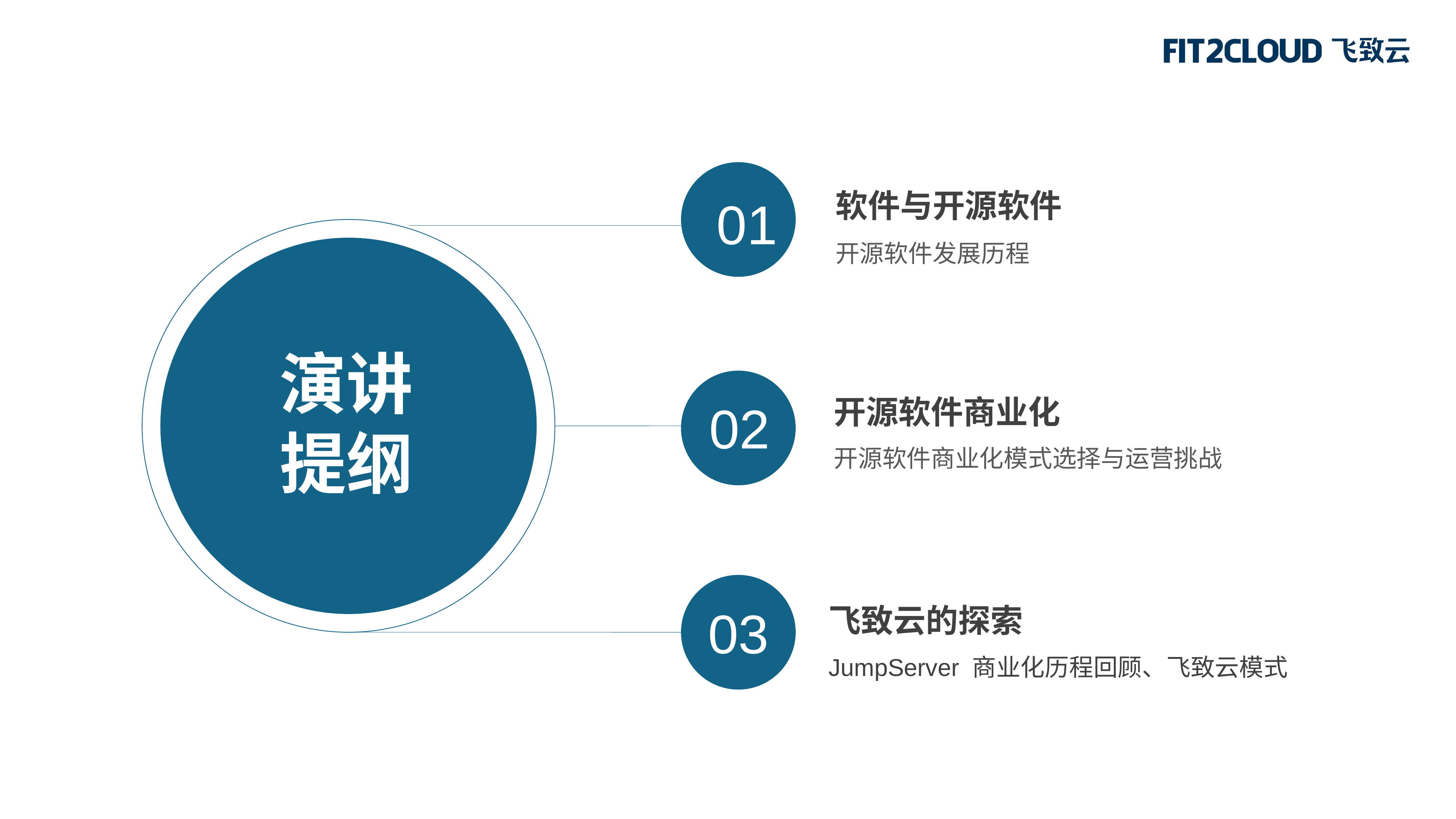

01
软件与开源软件

开源软件发展历程

演讲
提纲

02
开源软件商业化
开源软件商业化模式选择与运营挑战

03
飞致云的探索
JumpServer 商业化历程回顾、飞致云模式